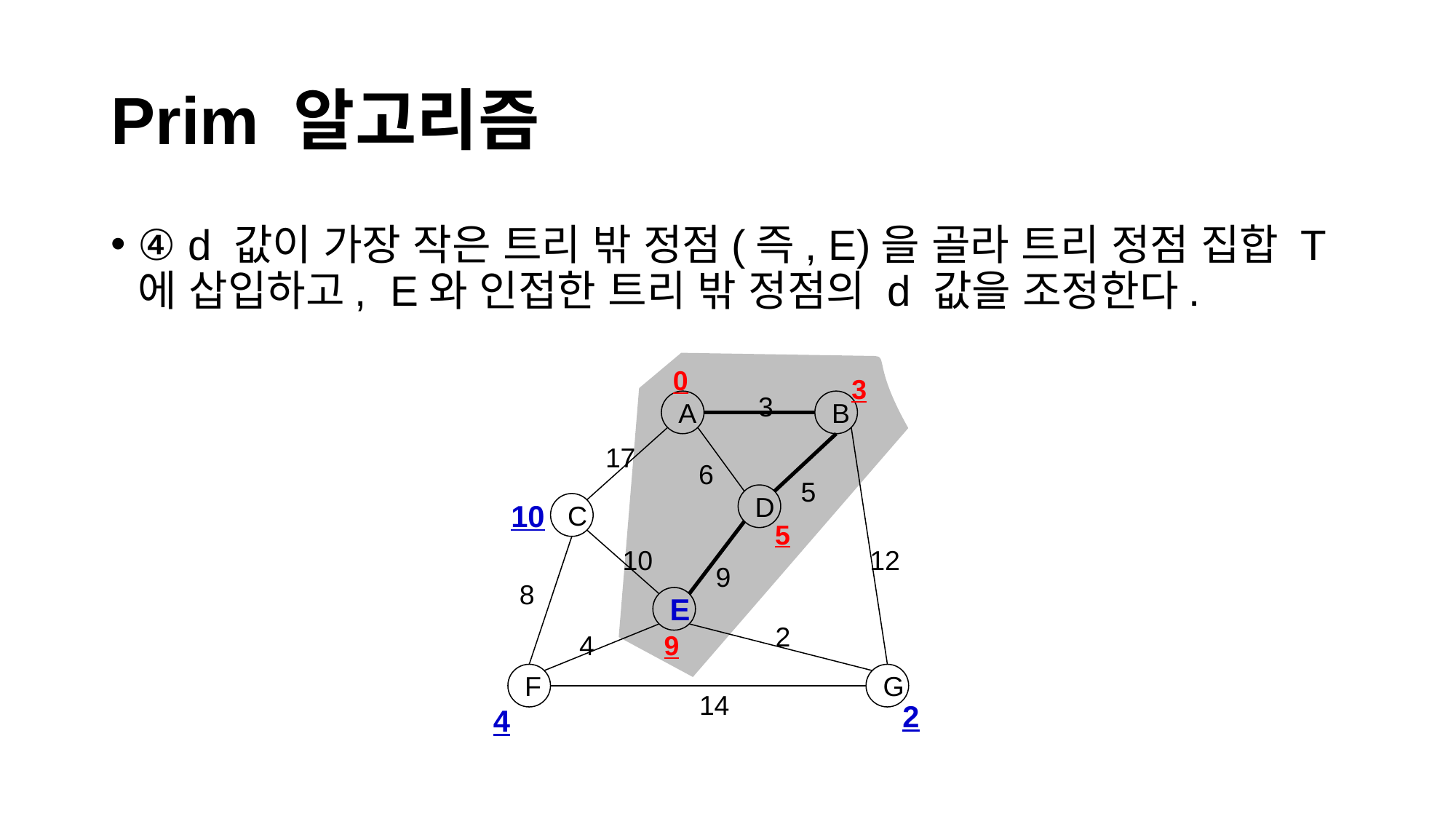

# Prim 알고리즘
④ d 값이 가장 작은 트리 밖 정점(즉, E)을 골라 트리 정점 집합 T에 삽입하고,  E와 인접한 트리 밖 정점의 d 값을 조정한다.
0

3
3
A
B
17
6
5
10
D
C
5
10
12
9
8
E
2
4
9
F
G
14
2
4